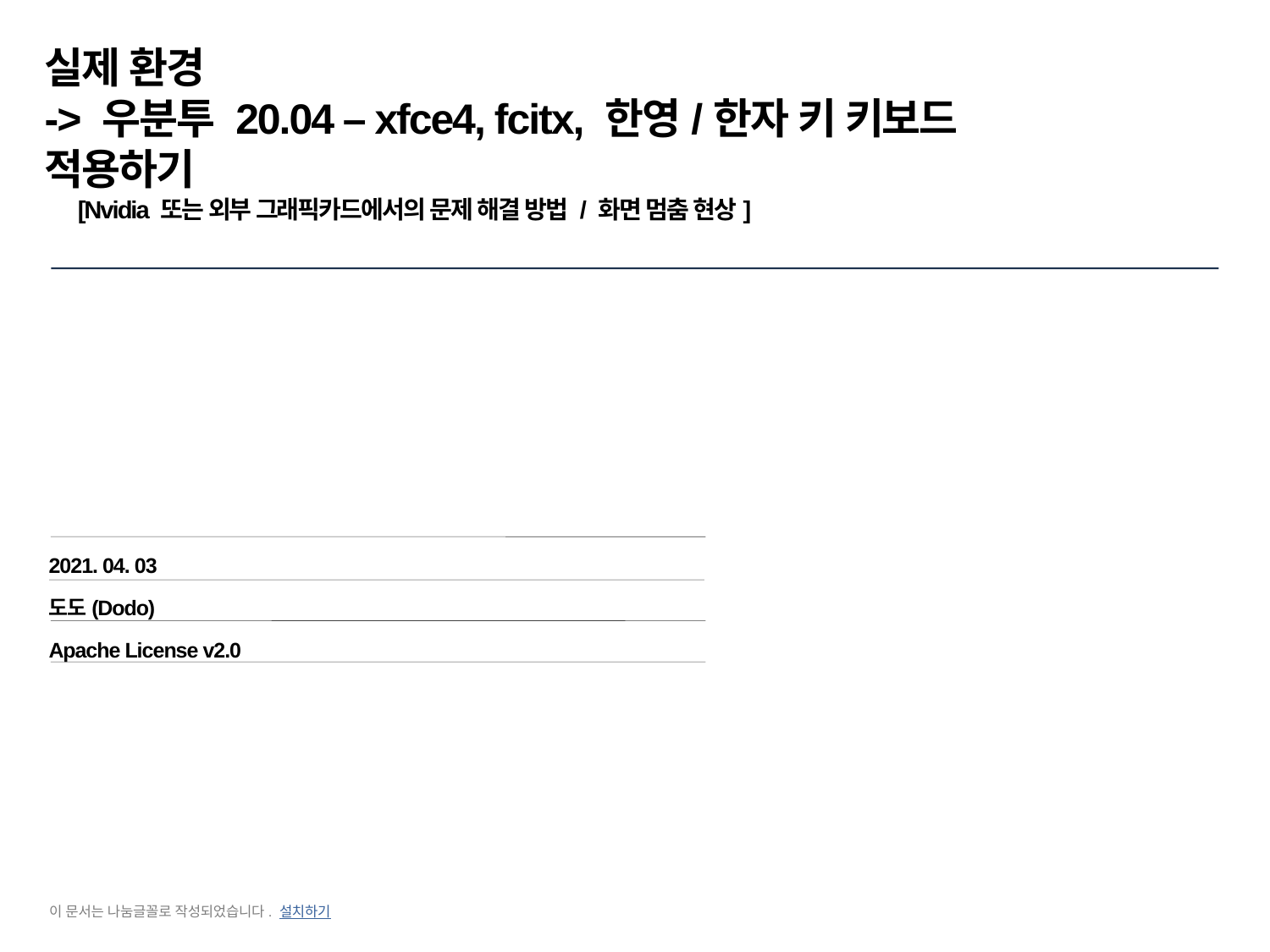

실제 환경
-> 우분투 20.04 – xfce4, fcitx, 한영/한자 키 키보드 적용하기
      [Nvidia 또는 외부 그래픽카드에서의 문제 해결 방법 / 화면 멈춤 현상]

2021. 04. 03
도도(Dodo)
Apache License v2.0

이 문서는 나눔글꼴로 작성되었습니다. 설치하기